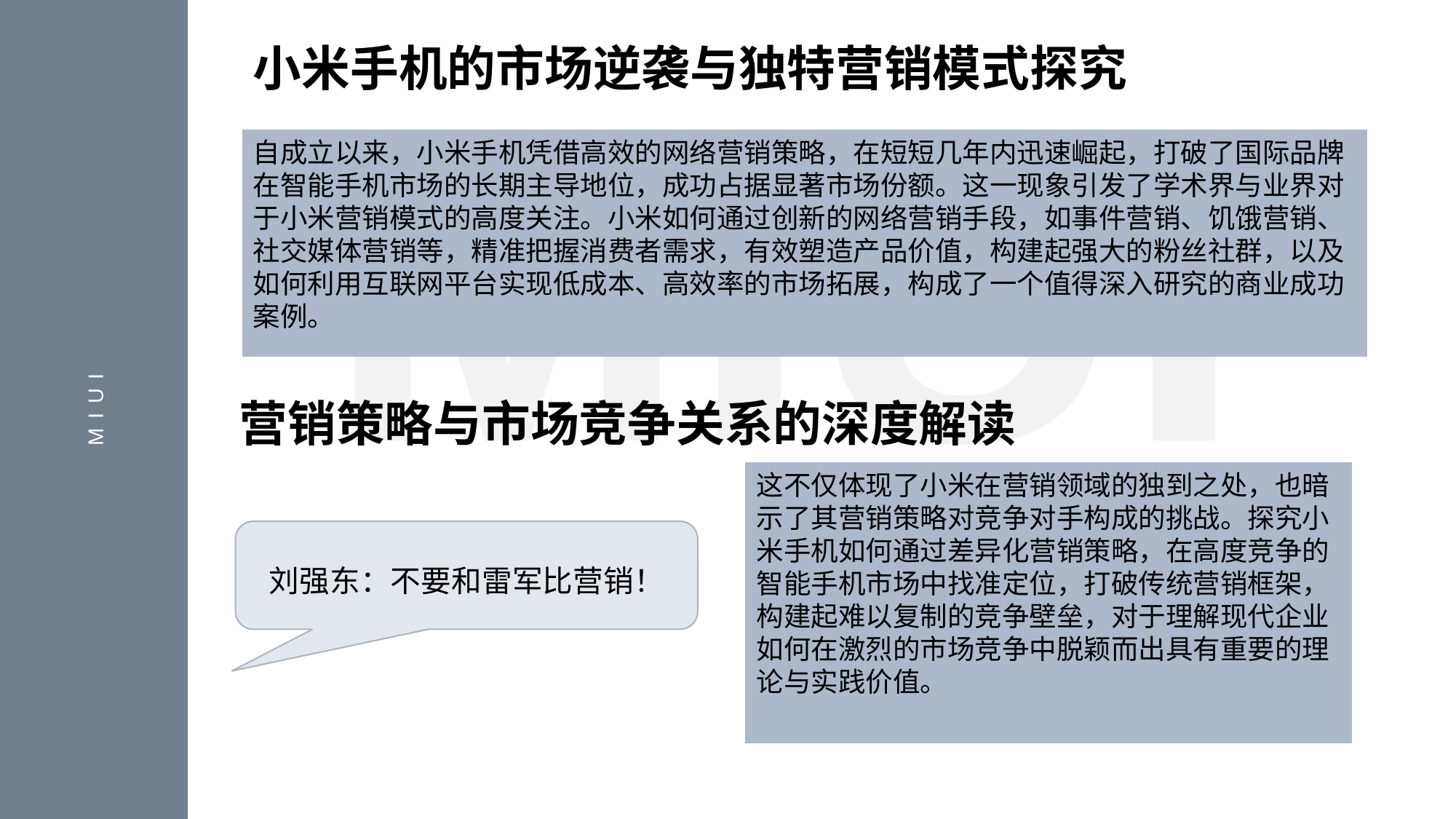

MIUI
小米手机的市场逆袭与独特营销模式探究
自成立以来，小米手机凭借高效的网络营销策略，在短短几年内迅速崛起，打破了国际品牌在智能手机市场的长期主导地位，成功占据显著市场份额。这一现象引发了学术界与业界对于小米营销模式的高度关注。小米如何通过创新的网络营销手段，如事件营销、饥饿营销、社交媒体营销等，精准把握消费者需求，有效塑造产品价值，构建起强大的粉丝社群，以及如何利用互联网平台实现低成本、高效率的市场拓展，构成了一个值得深入研究的商业成功案例。

营销策略与市场竞争关系的深度解读
MIUI
这不仅体现了小米在营销领域的独到之处，也暗示了其营销策略对竞争对手构成的挑战。探究小米手机如何通过差异化营销策略，在高度竞争的智能手机市场中找准定位，打破传统营销框架，构建起难以复制的竞争壁垒，对于理解现代企业如何在激烈的市场竞争中脱颖而出具有重要的理论与实践价值。

刘强东：不要和雷军比营销！